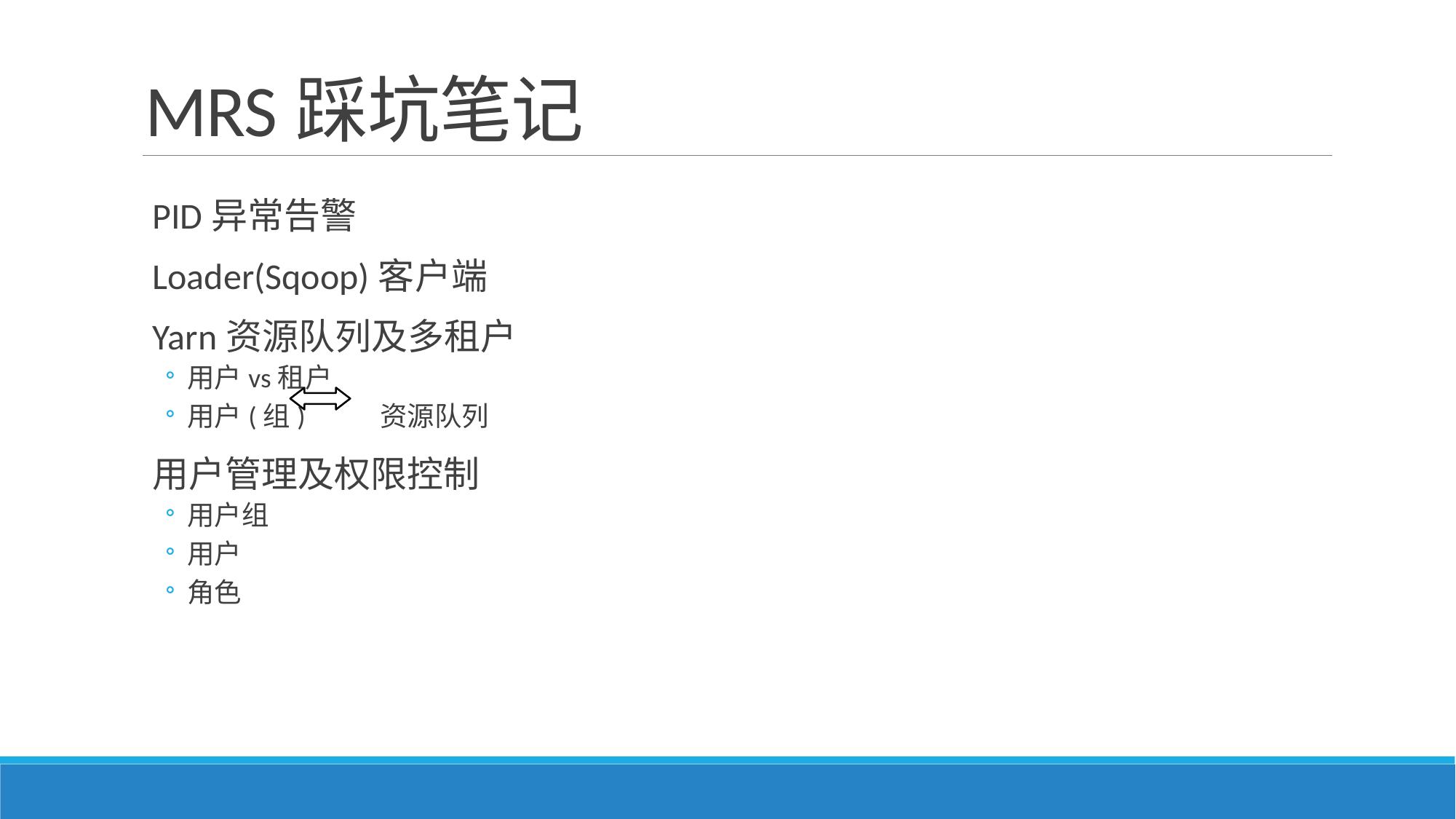

# MRS踩坑笔记
PID异常告警
Loader(Sqoop)客户端
Yarn资源队列及多租户
用户vs租户
用户(组)           资源队列
用户管理及权限控制
用户组
用户
角色